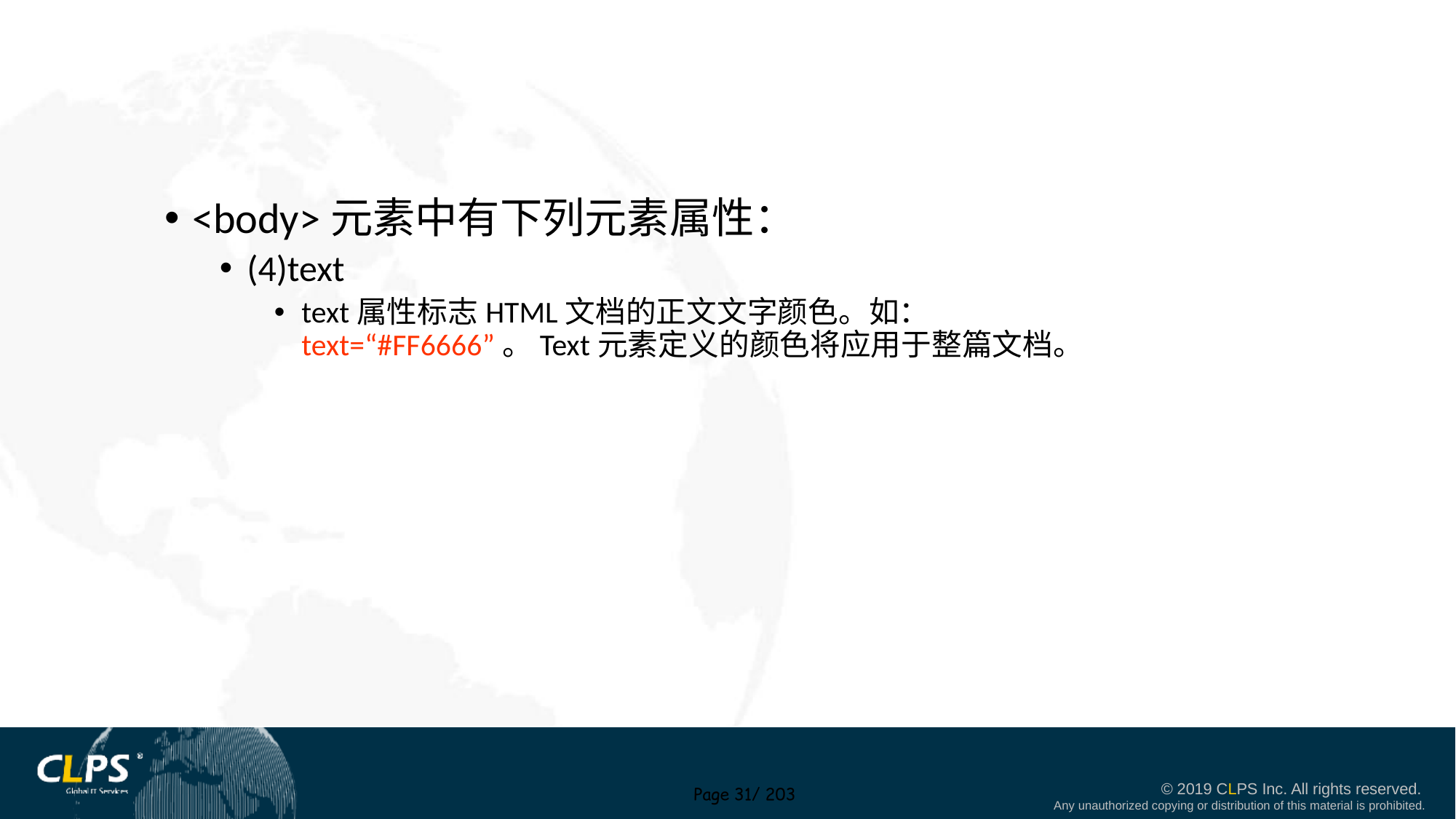

<body>元素中有下列元素属性：
(4)text
text属性标志HTML文档的正文文字颜色。如：text=“#FF6666”。Text元素定义的颜色将应用于整篇文档。
Page 31/ 203